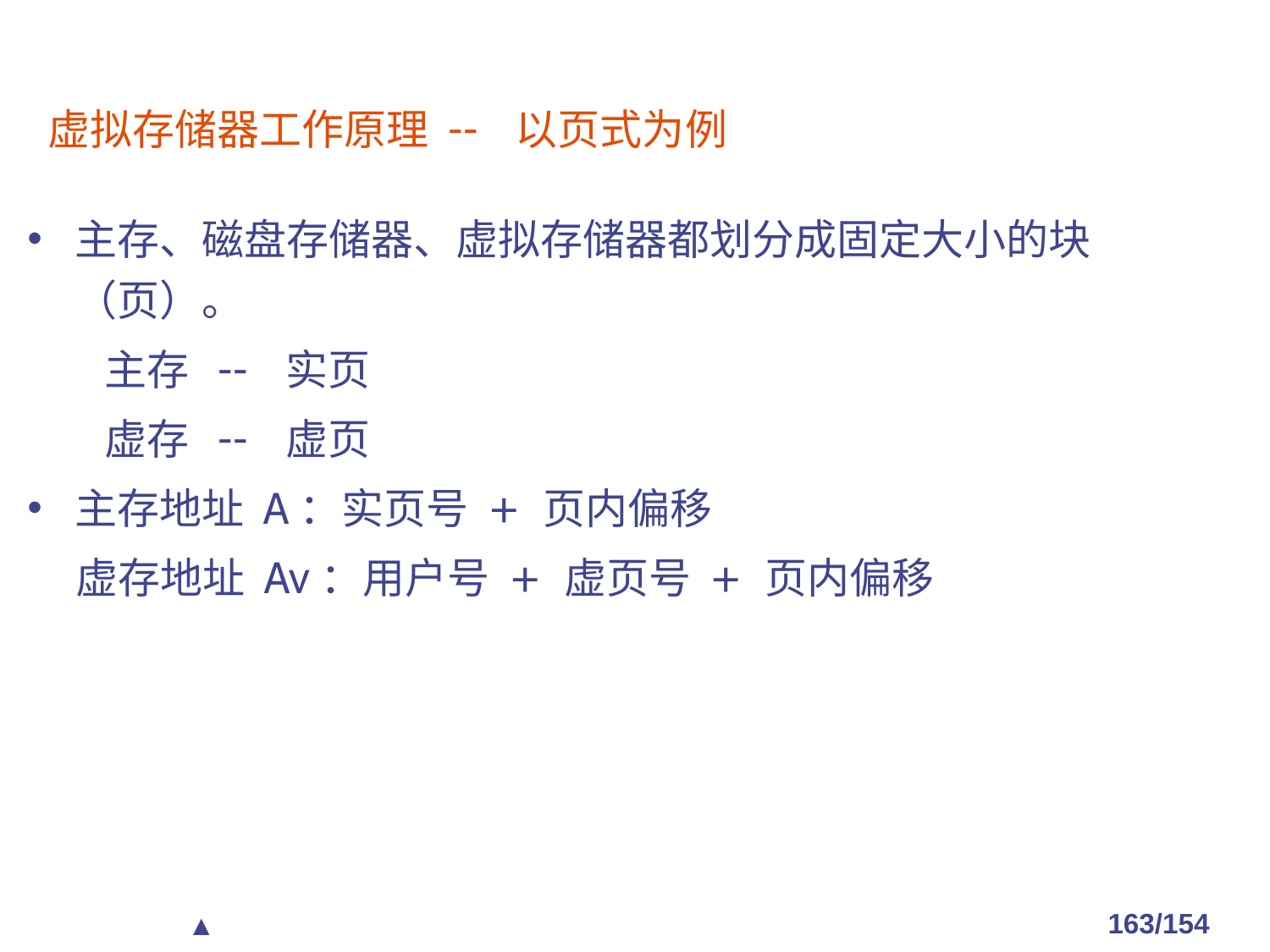

虚拟存储器工作原理 --  以页式为例
主存、磁盘存储器、虚拟存储器都划分成固定大小的块（页）。
       主存  --  实页
       虚存  --  虚页
主存地址 A：实页号 + 页内偏移
    虚存地址 Av：用户号 + 虚页号 + 页内偏移